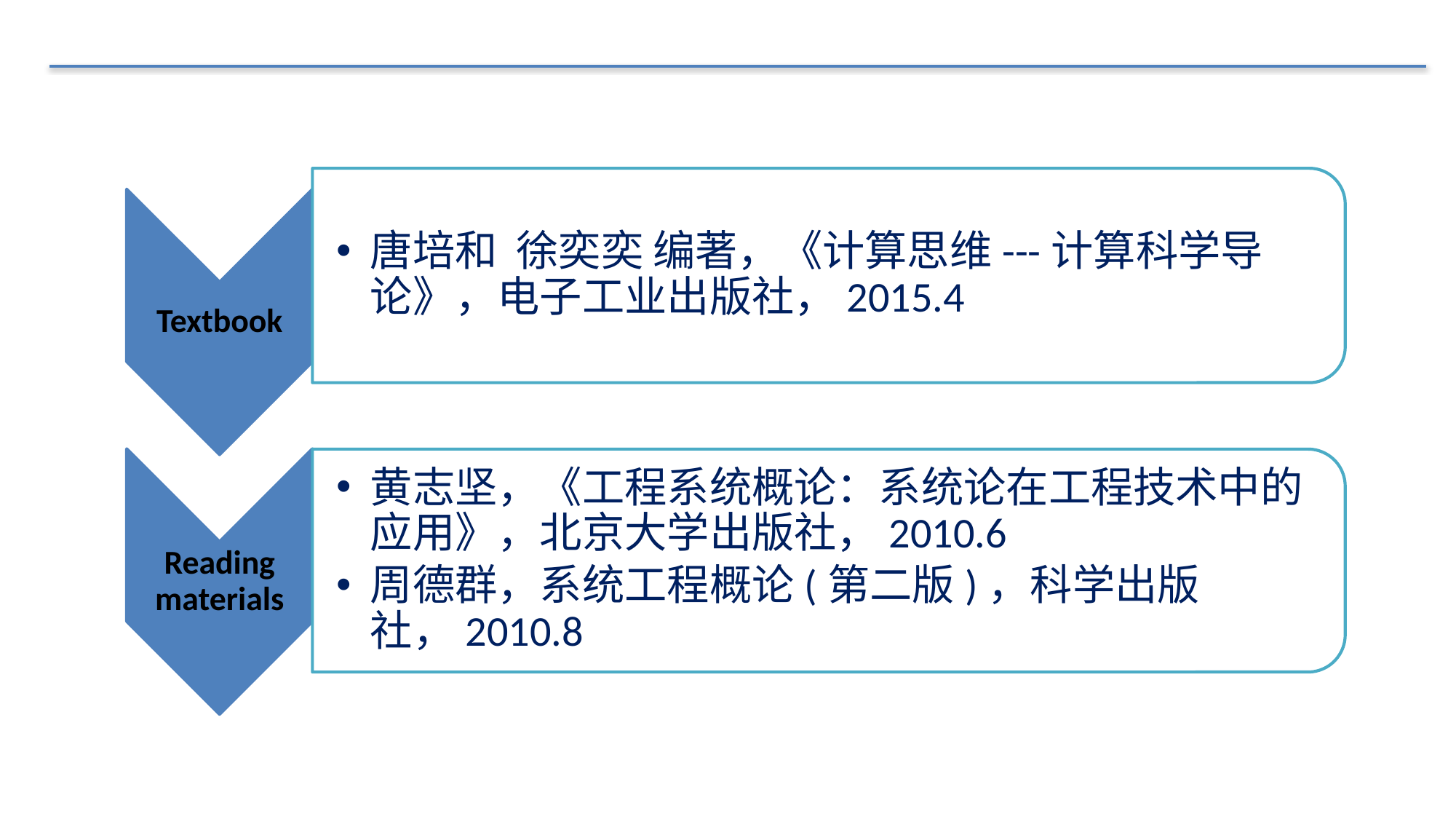

Textbook
唐培和  徐奕奕 编著，《计算思维---计算科学导论》，电子工业出版社，2015.4
Reading materials
黄志坚，《工程系统概论：系统论在工程技术中的应用》，北京大学出版社，2010.6
周德群，系统工程概论(第二版)，科学出版社，2010.8